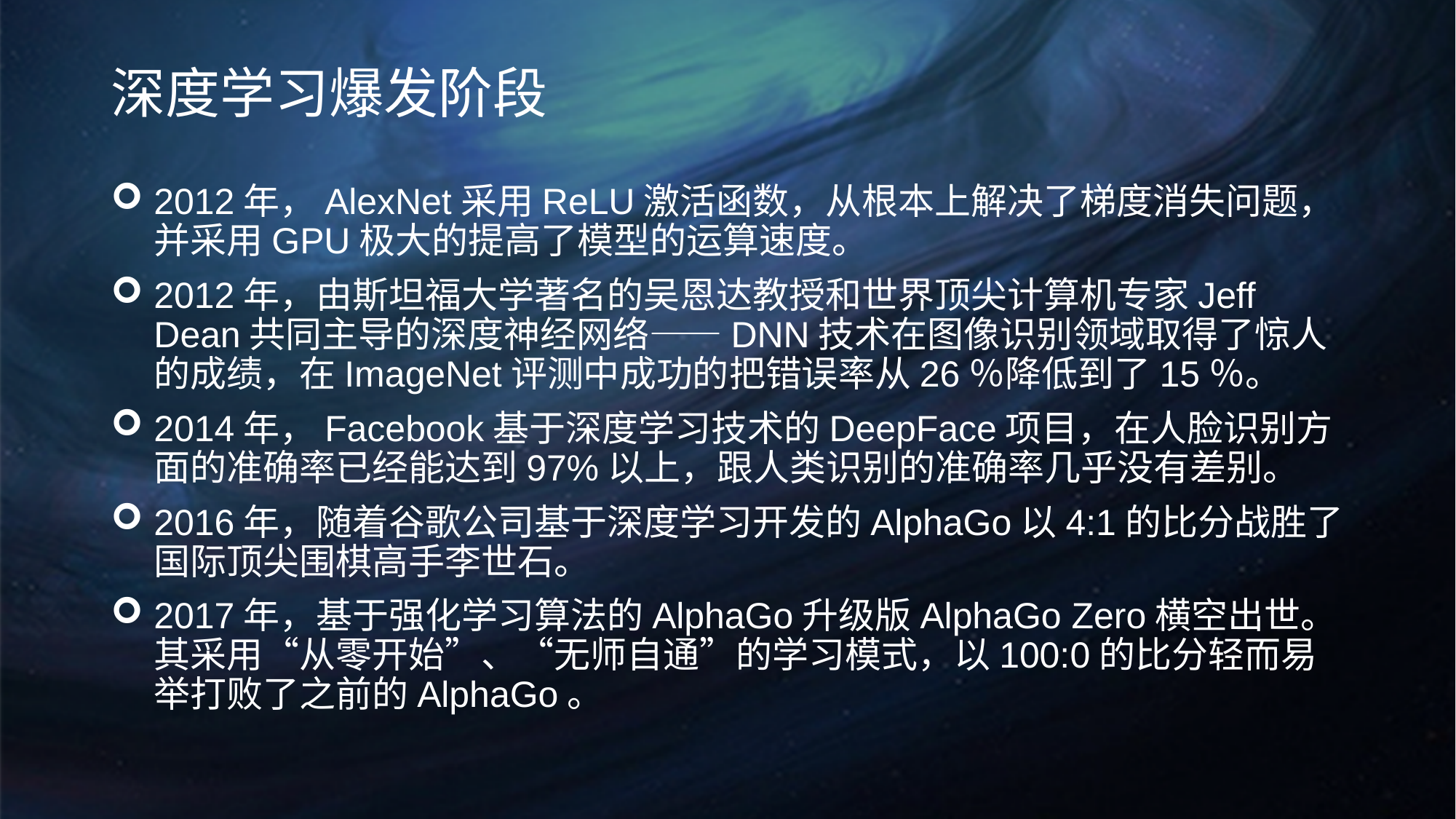

# 深度学习爆发阶段
2012年，AlexNet采用ReLU激活函数，从根本上解决了梯度消失问题，并采用GPU极大的提高了模型的运算速度。
2012年，由斯坦福大学著名的吴恩达教授和世界顶尖计算机专家Jeff Dean共同主导的深度神经网络——DNN技术在图像识别领域取得了惊人的成绩，在ImageNet评测中成功的把错误率从26％降低到了15％。
2014年，Facebook基于深度学习技术的DeepFace项目，在人脸识别方面的准确率已经能达到97%以上，跟人类识别的准确率几乎没有差别。
2016年，随着谷歌公司基于深度学习开发的AlphaGo以4:1的比分战胜了国际顶尖围棋高手李世石。
2017年，基于强化学习算法的AlphaGo升级版AlphaGo Zero横空出世。其采用“从零开始”、“无师自通”的学习模式，以100:0的比分轻而易举打败了之前的AlphaGo。